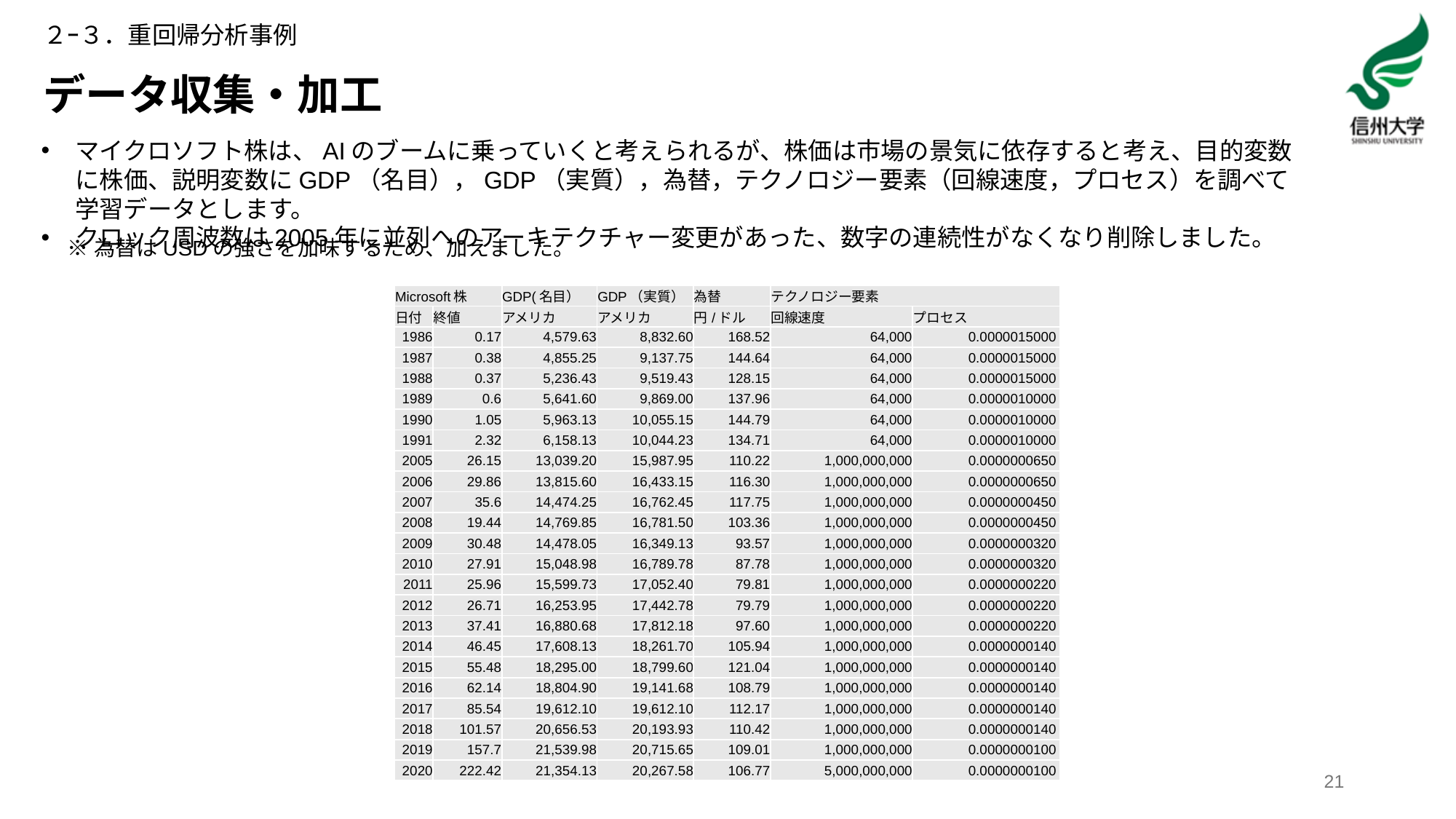

２ｰ３．重回帰分析事例
# データ収集・加工
マイクロソフト株は、AIのブームに乗っていくと考えられるが、株価は市場の景気に依存すると考え、目的変数に株価、説明変数にGDP（名目），GDP（実質），為替，テクノロジー要素（回線速度，プロセス）を調べて学習データとします。
クロック周波数は2005年に並列へのアーキテクチャー変更があった、数字の連続性がなくなり削除しました。
※為替はUSDの強さを加味するため、加えました。
| Microsoft株 |  | GDP(名目） | GDP（実質） | 為替 | テクノロジー要素 |  |
| --- | --- | --- | --- | --- | --- | --- |
| 日付 | 終値 | アメリカ | アメリカ | 円/ドル | 回線速度 | プロセス |
| 1986 | 0.17 | 4,579.63 | 8,832.60 | 168.52 | 64,000 | 0.0000015000 |
| 1987 | 0.38 | 4,855.25 | 9,137.75 | 144.64 | 64,000 | 0.0000015000 |
| 1988 | 0.37 | 5,236.43 | 9,519.43 | 128.15 | 64,000 | 0.0000015000 |
| 1989 | 0.6 | 5,641.60 | 9,869.00 | 137.96 | 64,000 | 0.0000010000 |
| 1990 | 1.05 | 5,963.13 | 10,055.15 | 144.79 | 64,000 | 0.0000010000 |
| 1991 | 2.32 | 6,158.13 | 10,044.23 | 134.71 | 64,000 | 0.0000010000 |
| 2005 | 26.15 | 13,039.20 | 15,987.95 | 110.22 | 1,000,000,000 | 0.0000000650 |
| 2006 | 29.86 | 13,815.60 | 16,433.15 | 116.30 | 1,000,000,000 | 0.0000000650 |
| 2007 | 35.6 | 14,474.25 | 16,762.45 | 117.75 | 1,000,000,000 | 0.0000000450 |
| 2008 | 19.44 | 14,769.85 | 16,781.50 | 103.36 | 1,000,000,000 | 0.0000000450 |
| 2009 | 30.48 | 14,478.05 | 16,349.13 | 93.57 | 1,000,000,000 | 0.0000000320 |
| 2010 | 27.91 | 15,048.98 | 16,789.78 | 87.78 | 1,000,000,000 | 0.0000000320 |
| 2011 | 25.96 | 15,599.73 | 17,052.40 | 79.81 | 1,000,000,000 | 0.0000000220 |
| 2012 | 26.71 | 16,253.95 | 17,442.78 | 79.79 | 1,000,000,000 | 0.0000000220 |
| 2013 | 37.41 | 16,880.68 | 17,812.18 | 97.60 | 1,000,000,000 | 0.0000000220 |
| 2014 | 46.45 | 17,608.13 | 18,261.70 | 105.94 | 1,000,000,000 | 0.0000000140 |
| 2015 | 55.48 | 18,295.00 | 18,799.60 | 121.04 | 1,000,000,000 | 0.0000000140 |
| 2016 | 62.14 | 18,804.90 | 19,141.68 | 108.79 | 1,000,000,000 | 0.0000000140 |
| 2017 | 85.54 | 19,612.10 | 19,612.10 | 112.17 | 1,000,000,000 | 0.0000000140 |
| 2018 | 101.57 | 20,656.53 | 20,193.93 | 110.42 | 1,000,000,000 | 0.0000000140 |
| 2019 | 157.7 | 21,539.98 | 20,715.65 | 109.01 | 1,000,000,000 | 0.0000000100 |
| 2020 | 222.42 | 21,354.13 | 20,267.58 | 106.77 | 5,000,000,000 | 0.0000000100 |
21